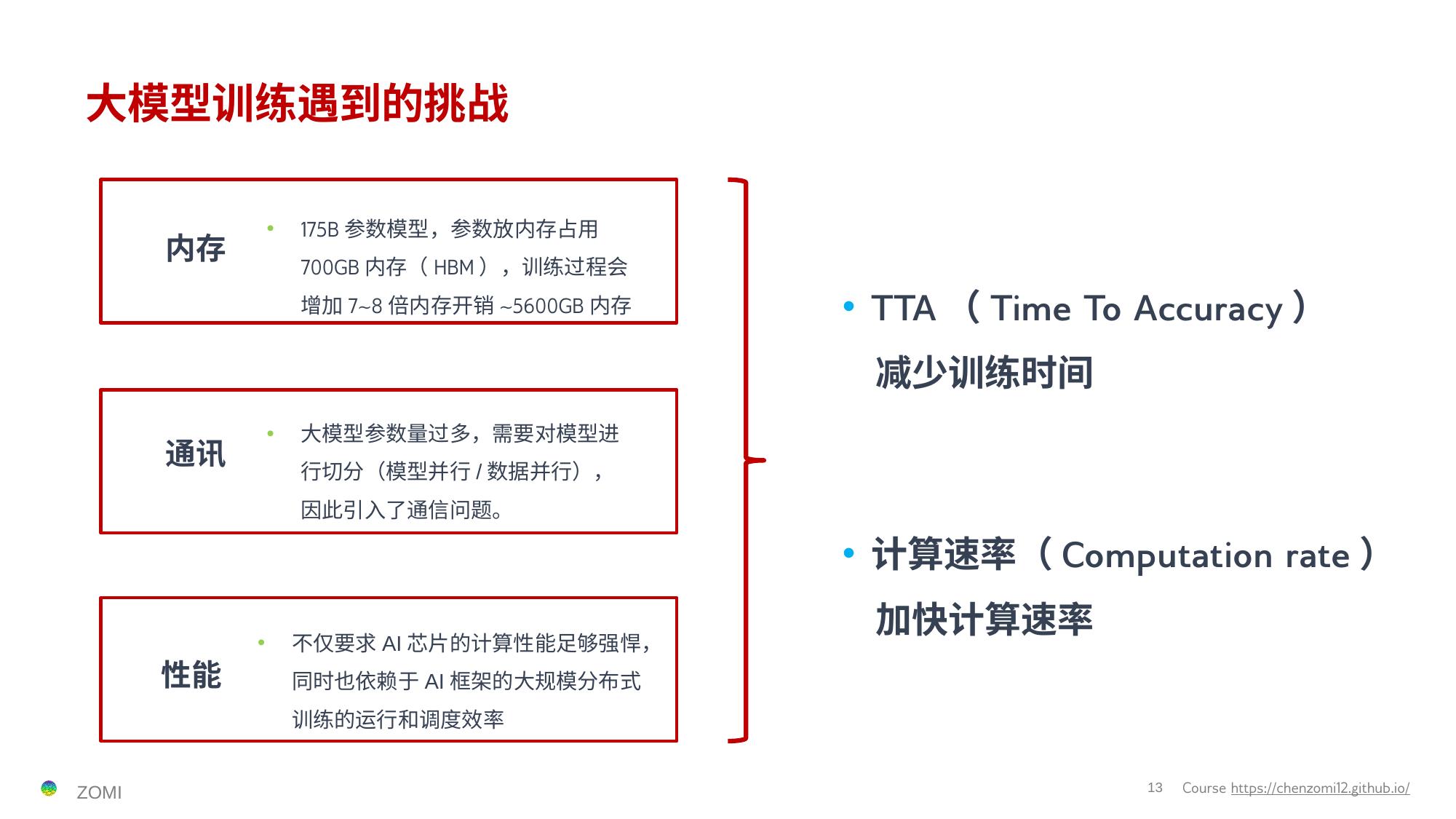

# 大模型训练遇到的挑战

175B参数模型，参数放内存占用700GB内存（HBM），训练过程会增加7~8倍内存开销~5600GB内存
内存

TTA（Time To Accuracy）
   减少训练时间

大模型参数量过多，需要对模型进行切分（模型并行/数据并行），因此引入了通信问题。
通讯
计算速率（Computation rate）
   加快计算速率

不仅要求AI芯片的计算性能足够强悍，同时也依赖于AI框架的大规模分布式训练的运行和调度效率
性能